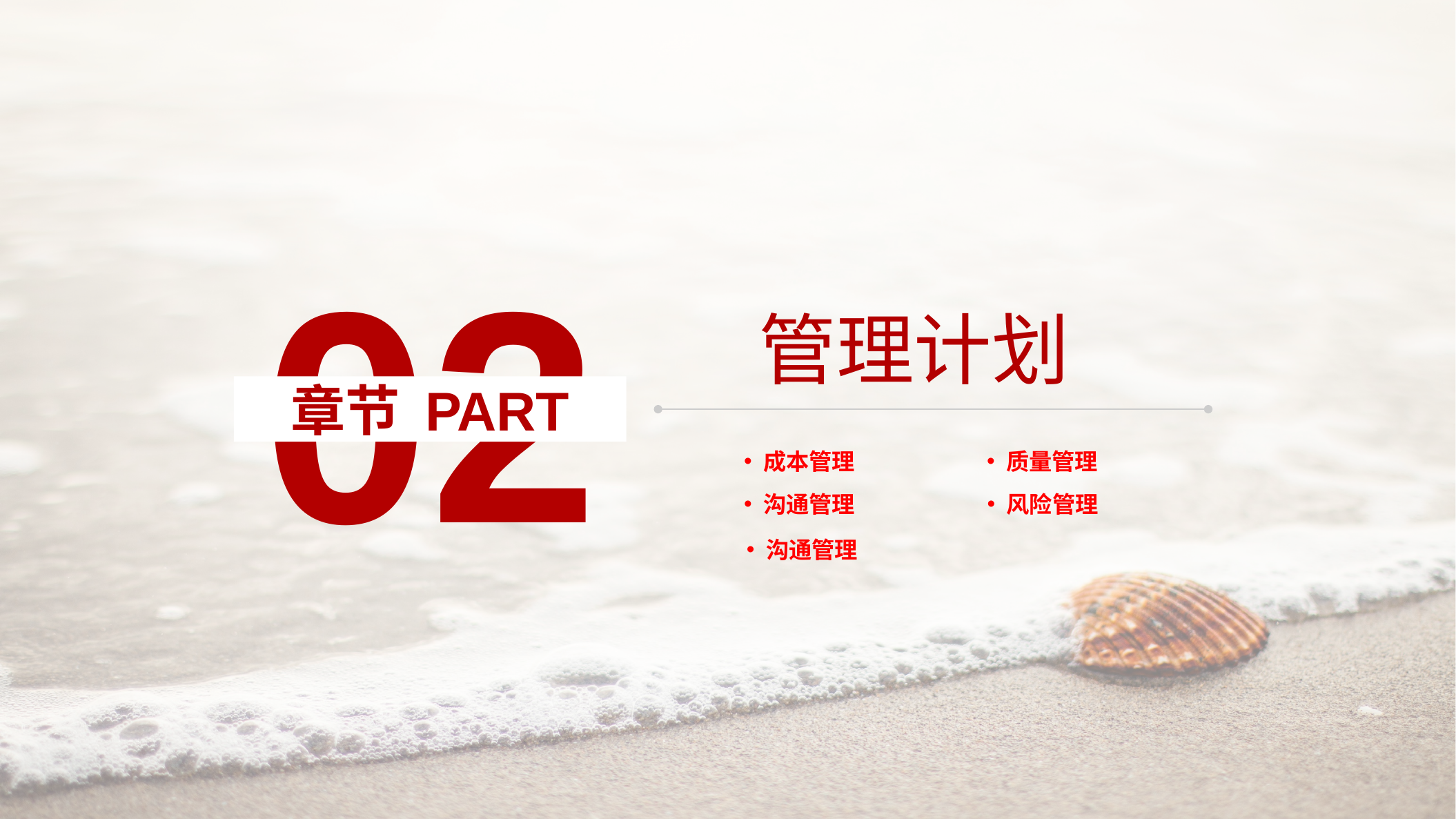

02
管理计划

章节 PART
成本管理
质量管理
沟通管理
风险管理
沟通管理